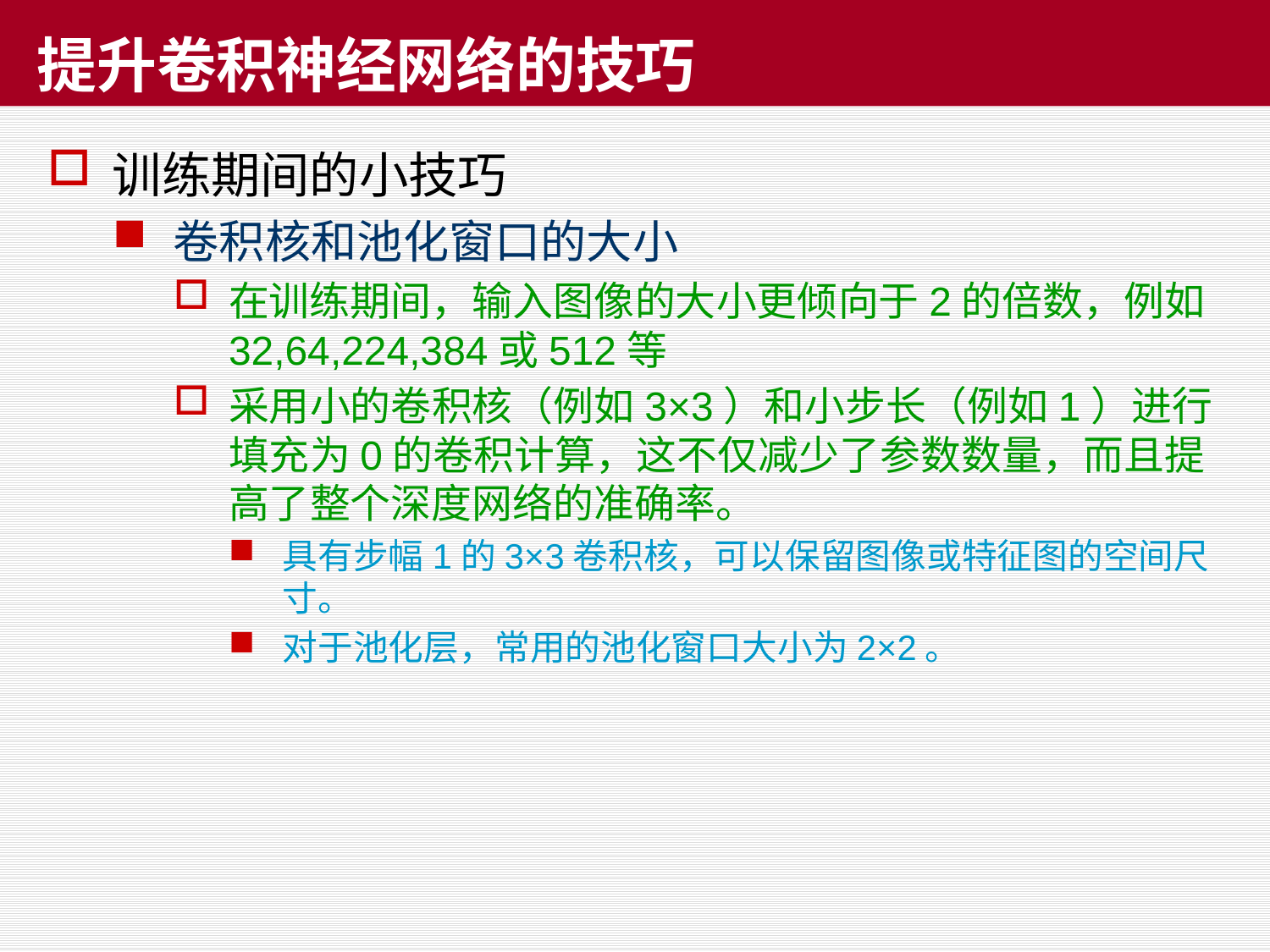

# 提升卷积神经网络的技巧
训练期间的小技巧
卷积核和池化窗口的大小
在训练期间，输入图像的大小更倾向于2的倍数，例如32,64,224,384或512等
采用小的卷积核（例如3×3）和小步长（例如1）进行填充为0的卷积计算，这不仅减少了参数数量，而且提高了整个深度网络的准确率。
具有步幅1的3×3卷积核，可以保留图像或特征图的空间尺寸。
对于池化层，常用的池化窗口大小为2×2。